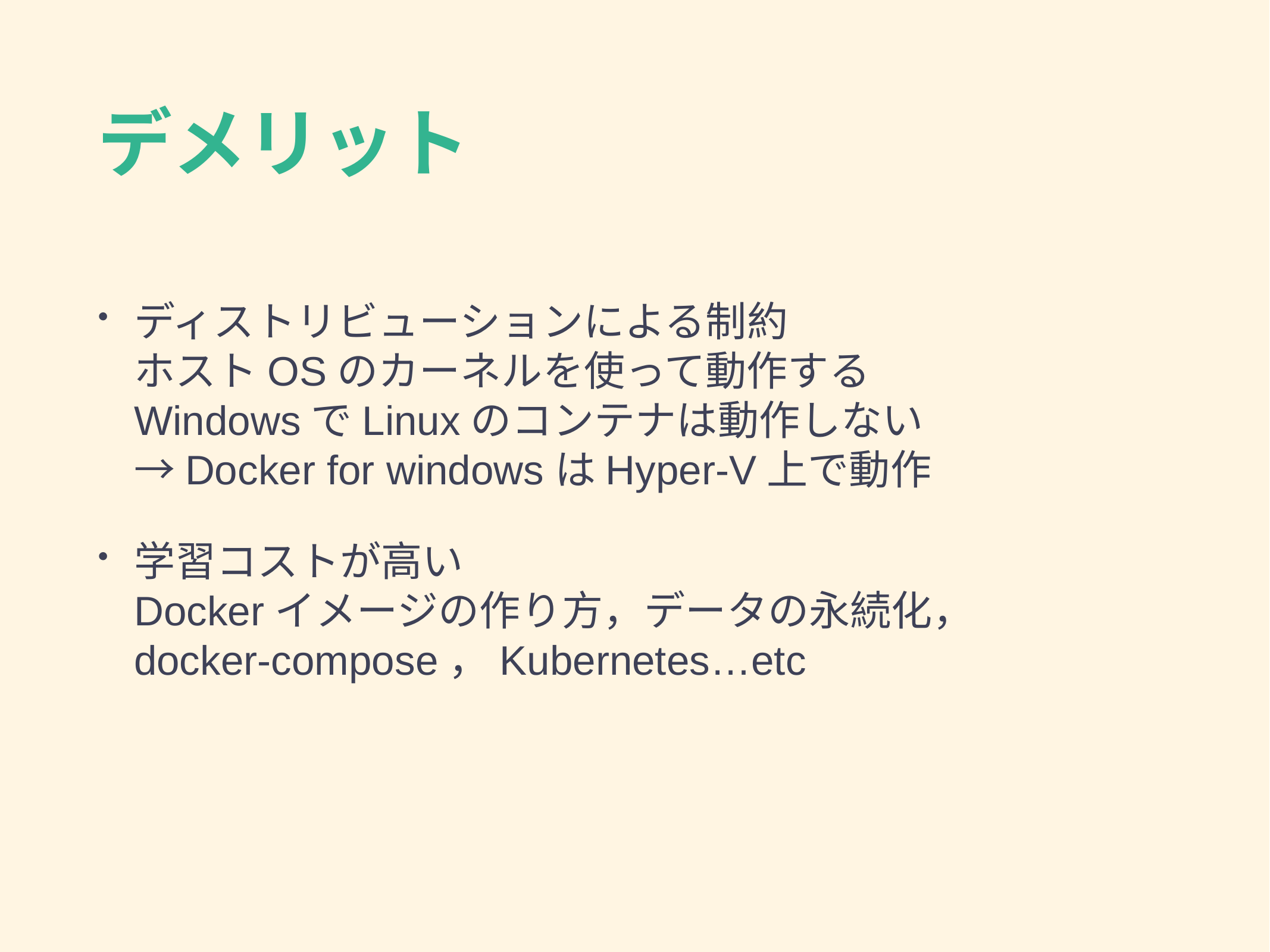

# デメリット
ディストリビューションによる制約
ホストOSのカーネルを使って動作する
WindowsでLinuxのコンテナは動作しない
→Docker for windowsはHyper-V上で動作
学習コストが高い
Dockerイメージの作り方，データの永続化，
docker-compose，Kubernetes…etc